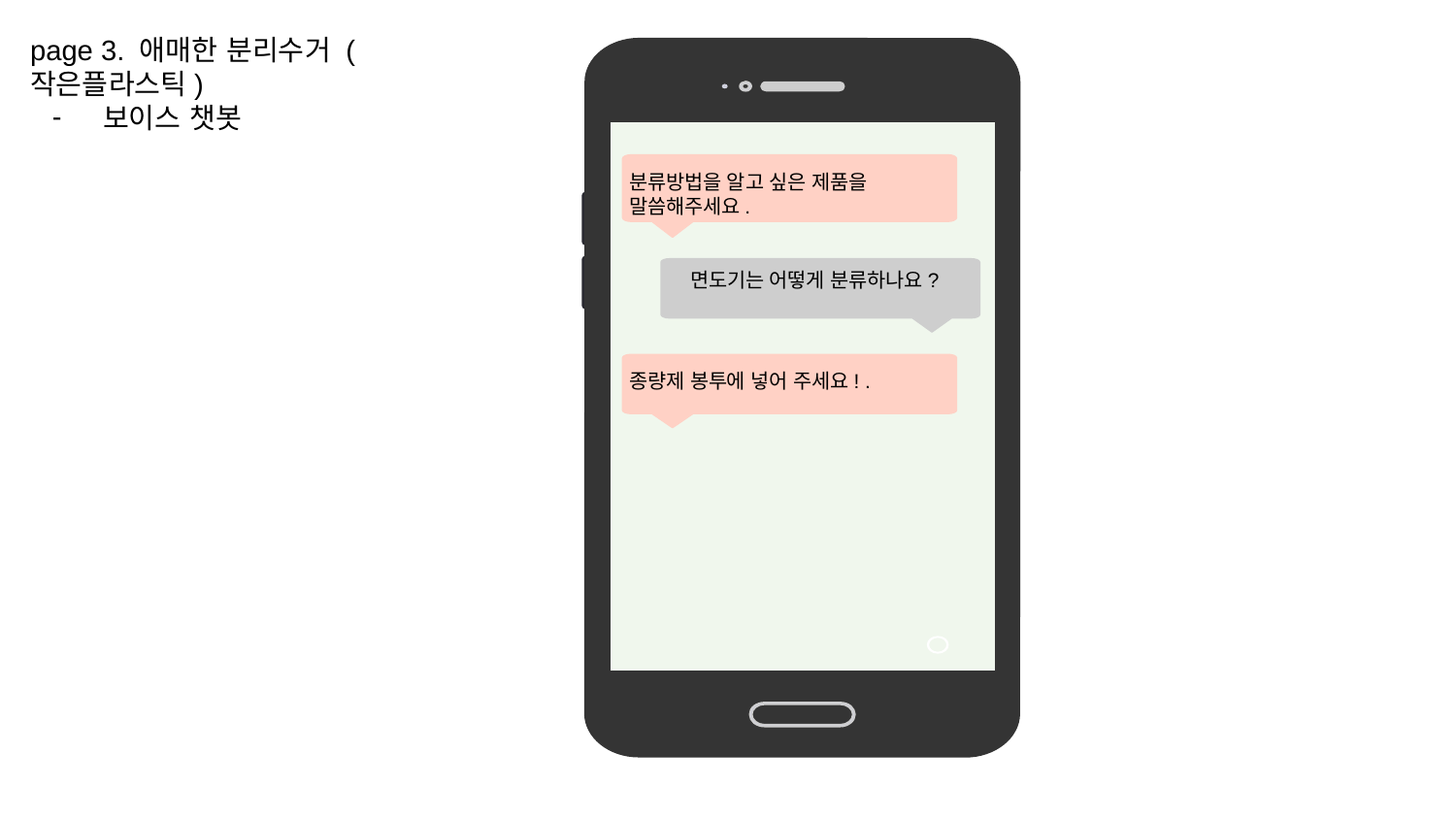

page 3. 애매한 분리수거 (작은플라스틱)
보이스 챗봇

분류방법을 알고 싶은 제품을 말씀해주세요.

면도기는 어떻게 분류하나요?

종량제 봉투에 넣어 주세요! .